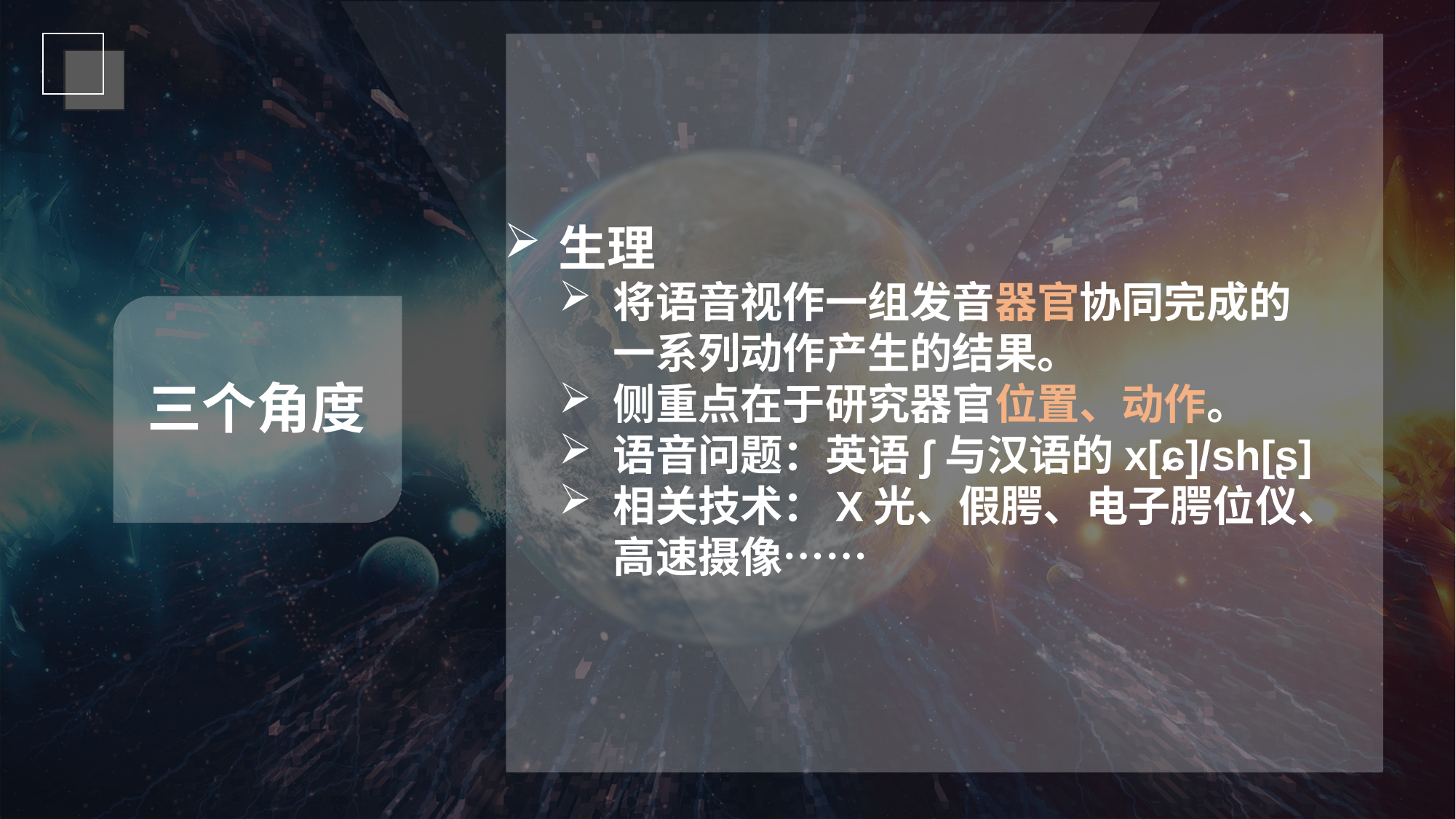

生理
将语音视作一组发音器官协同完成的一系列动作产生的结果。
侧重点在于研究器官位置、动作。
语音问题：英语ʃ与汉语的x[ɕ]/sh[ʂ]
相关技术：X光、假腭、电子腭位仪、高速摄像……

三个角度